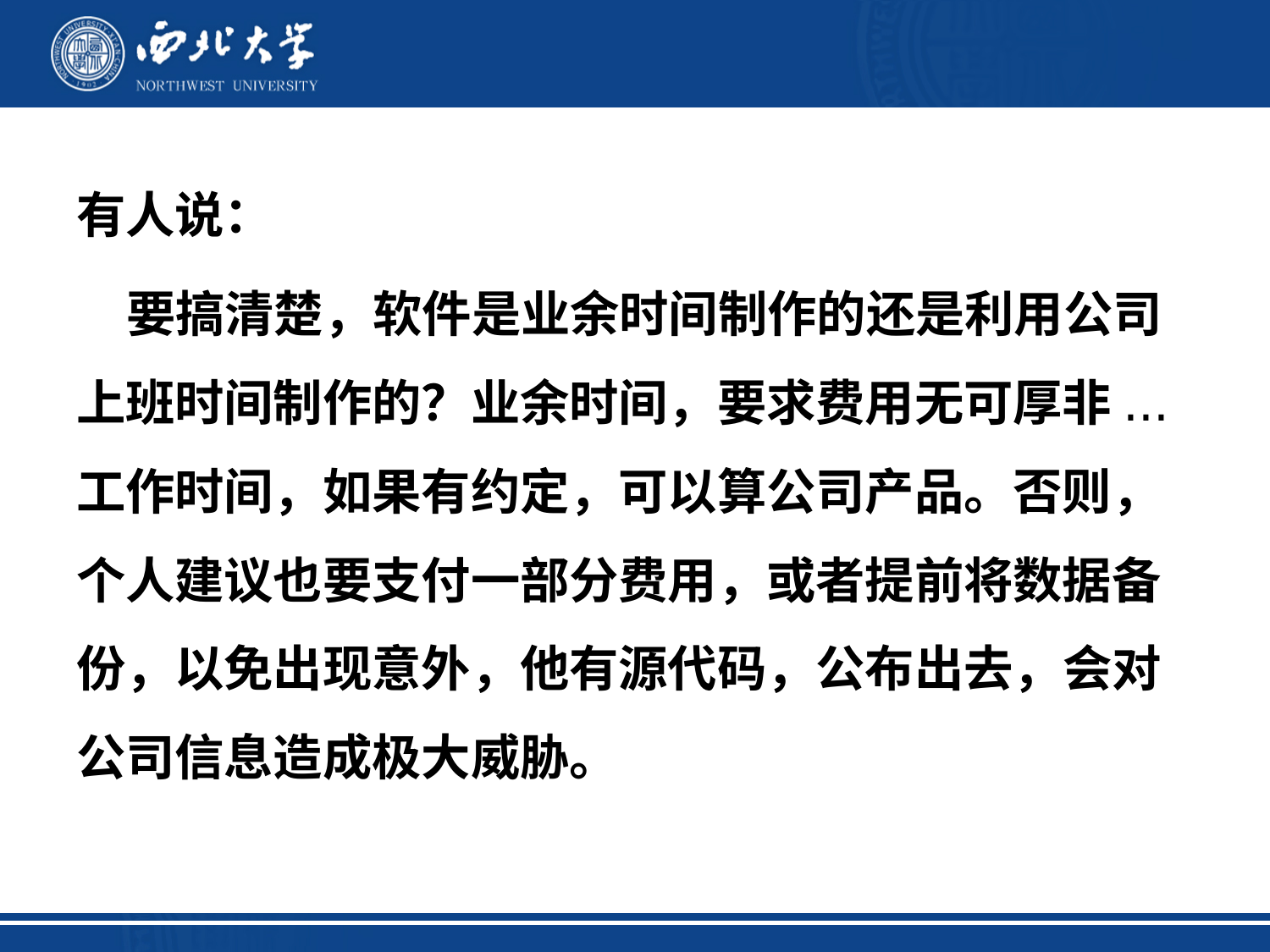

有人说：
要搞清楚，软件是业余时间制作的还是利用公司上班时间制作的？业余时间，要求费用无可厚非...工作时间，如果有约定，可以算公司产品。否则，个人建议也要支付一部分费用，或者提前将数据备份，以免出现意外，他有源代码，公布出去，会对公司信息造成极大威胁。